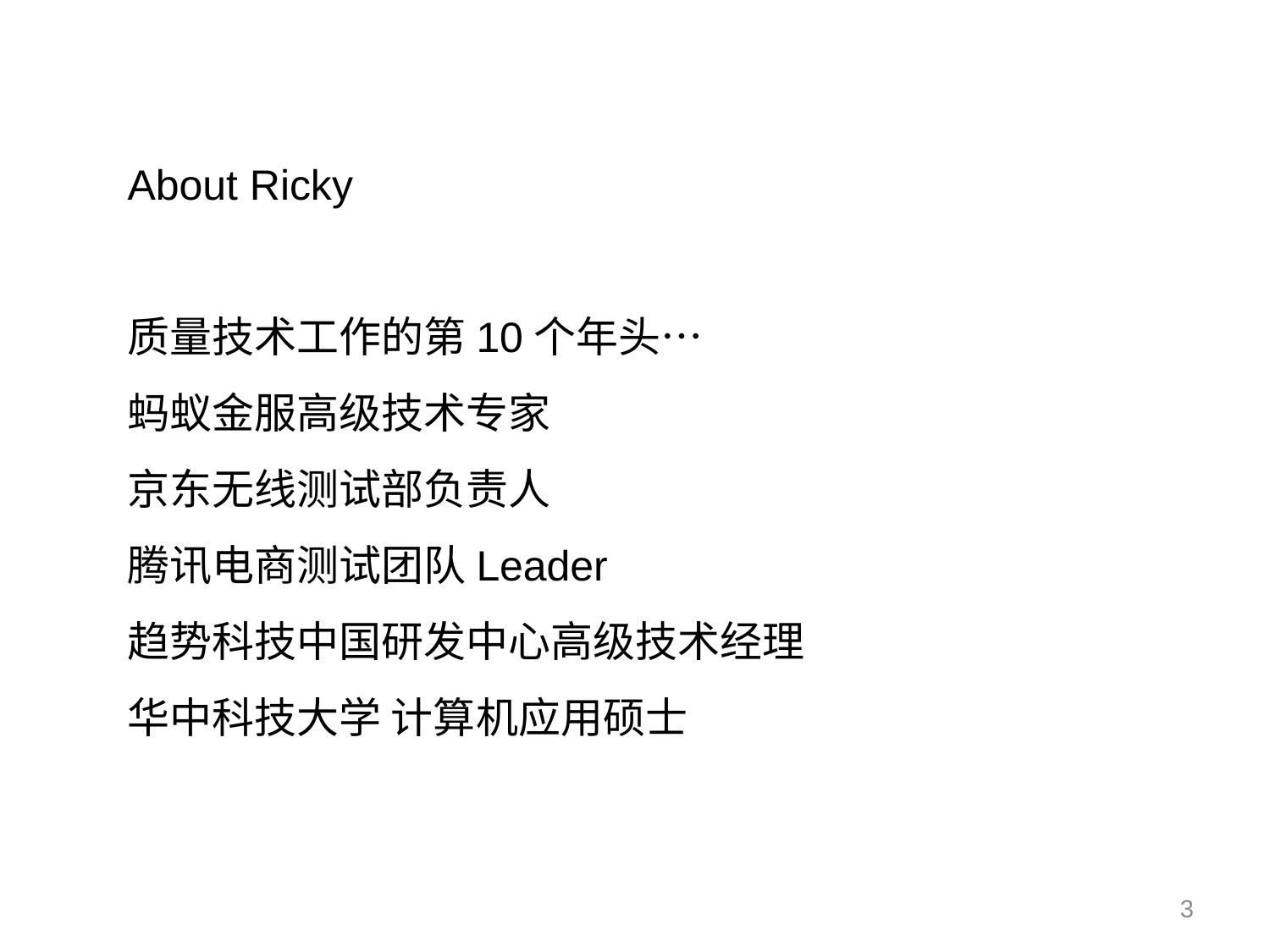

About Ricky

质量技术工作的第10个年头…
蚂蚁金服高级技术专家
京东无线测试部负责人
腾讯电商测试团队Leader
趋势科技中国研发中心高级技术经理
华中科技大学 计算机应用硕士

3